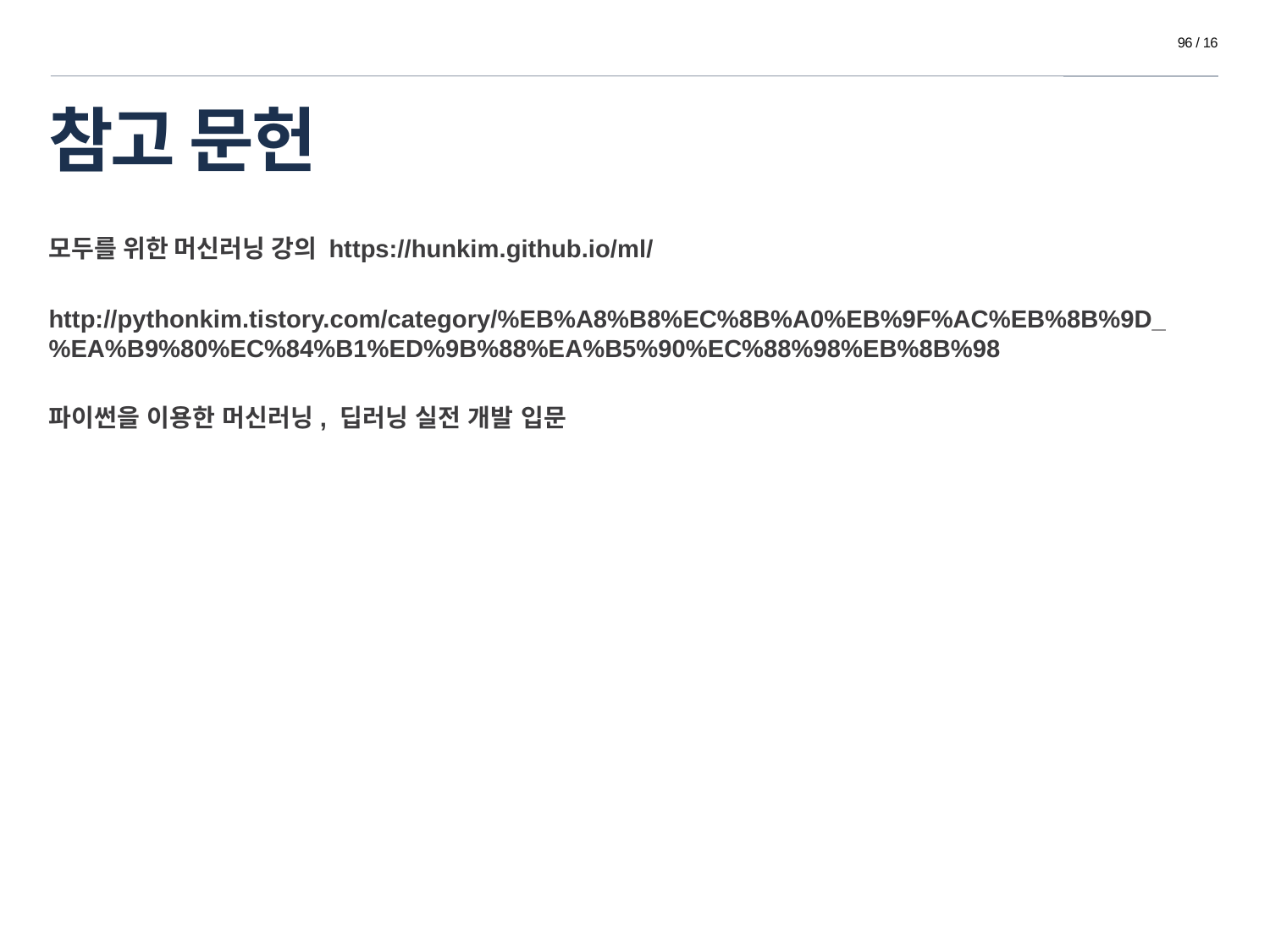

96 / 16
# 참고 문헌
모두를 위한 머신러닝 강의 https://hunkim.github.io/ml/

http://pythonkim.tistory.com/category/%EB%A8%B8%EC%8B%A0%EB%9F%AC%EB%8B%9D_%EA%B9%80%EC%84%B1%ED%9B%88%EA%B5%90%EC%88%98%EB%8B%98

파이썬을 이용한 머신러닝, 딥러닝 실전 개발 입문